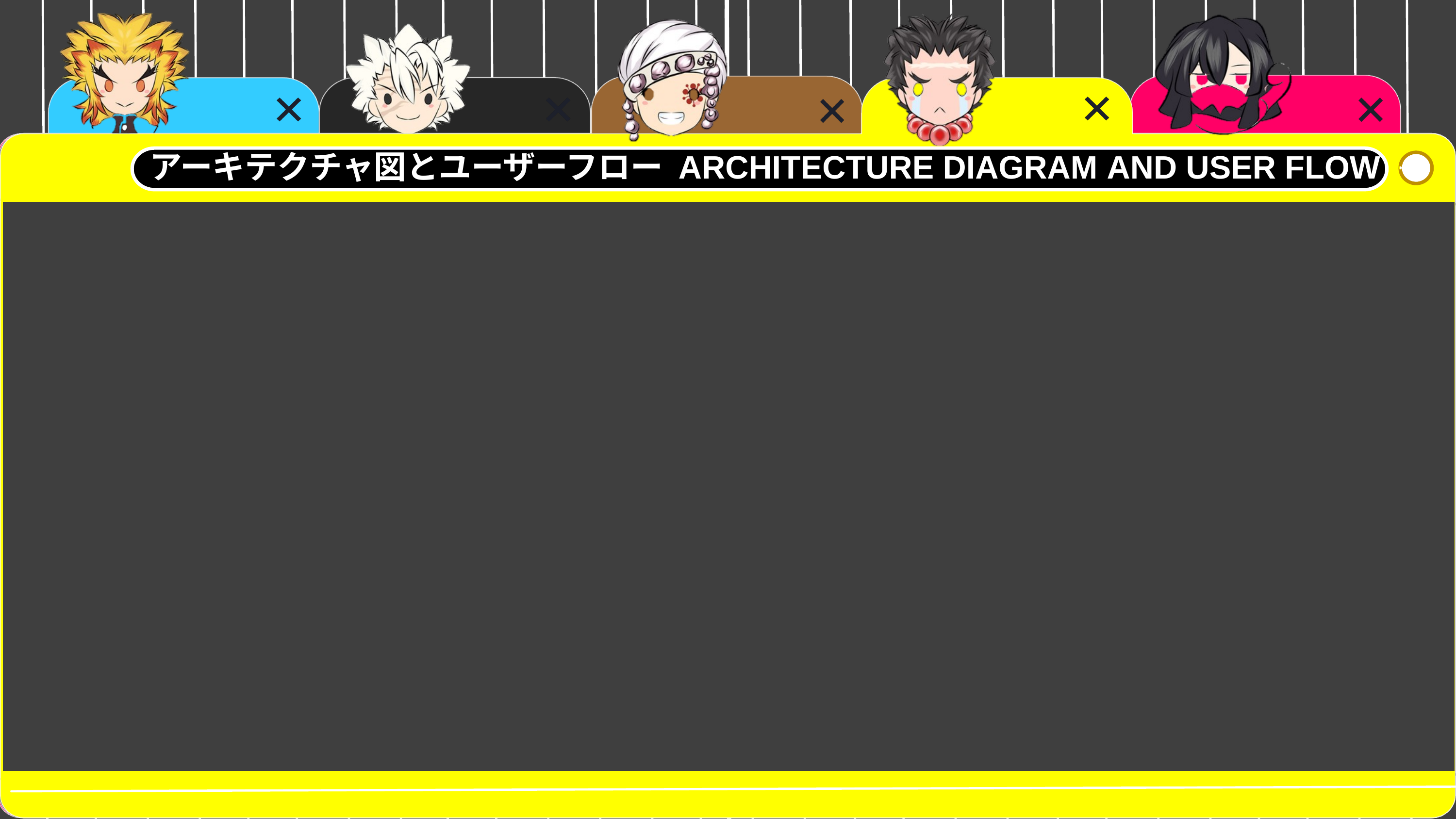

アーキテクチャ図とユーザーフローARCHITECTURE DIAGRAM AND USER FLOW
アーキテクチャ図とユーザーフロー ARCHITECTURE DIAGRAM AND USER FLOW